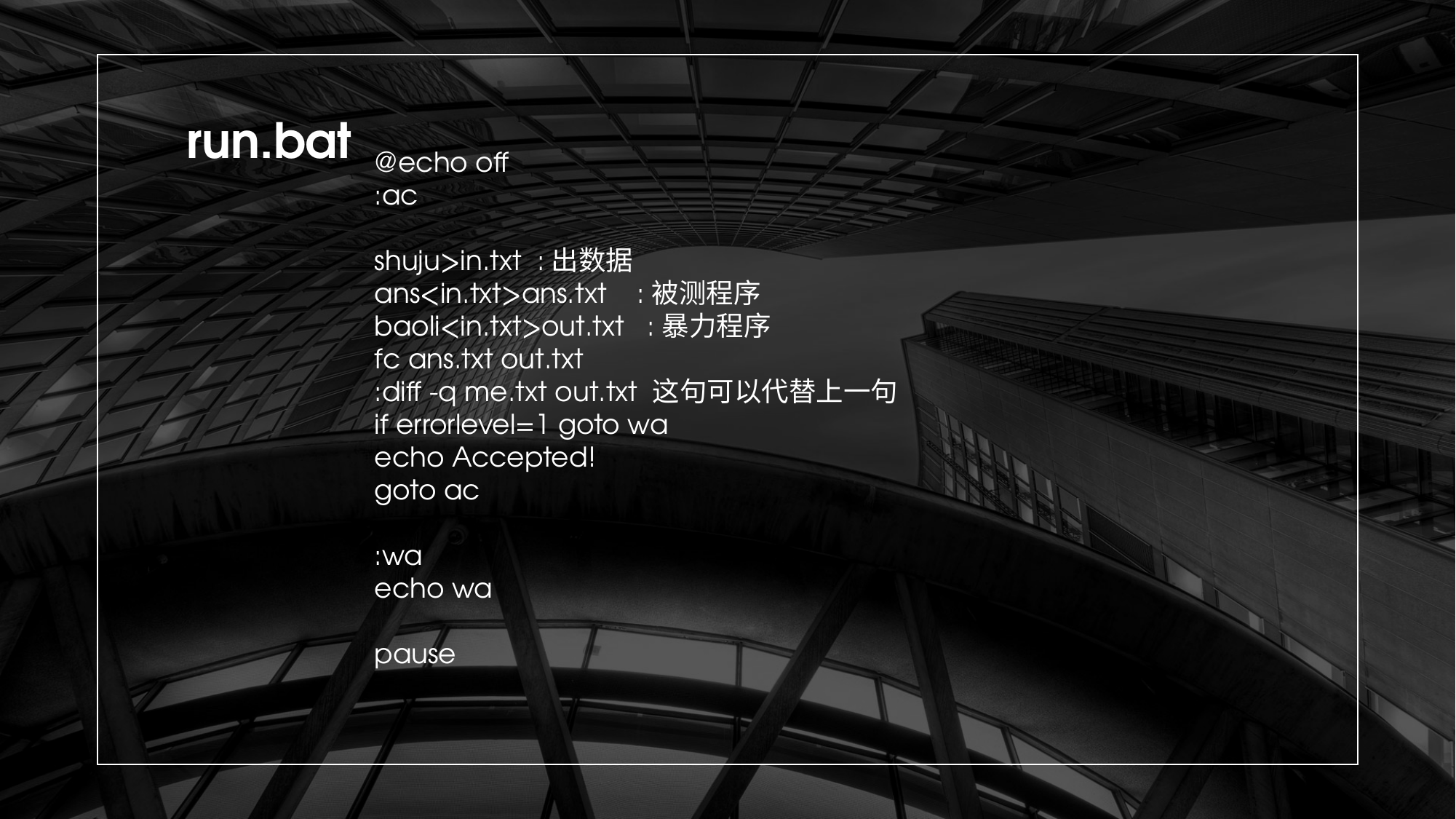

run.bat
@echo off
:ac

shuju>in.txt  :出数据
ans<in.txt>ans.txt    :被测程序
baoli<in.txt>out.txt   :暴力程序
fc ans.txt out.txt
:diff -q me.txt out.txt 这句可以代替上一句
if errorlevel=1 goto wa
echo Accepted!
goto ac

:wa
echo wa

pause